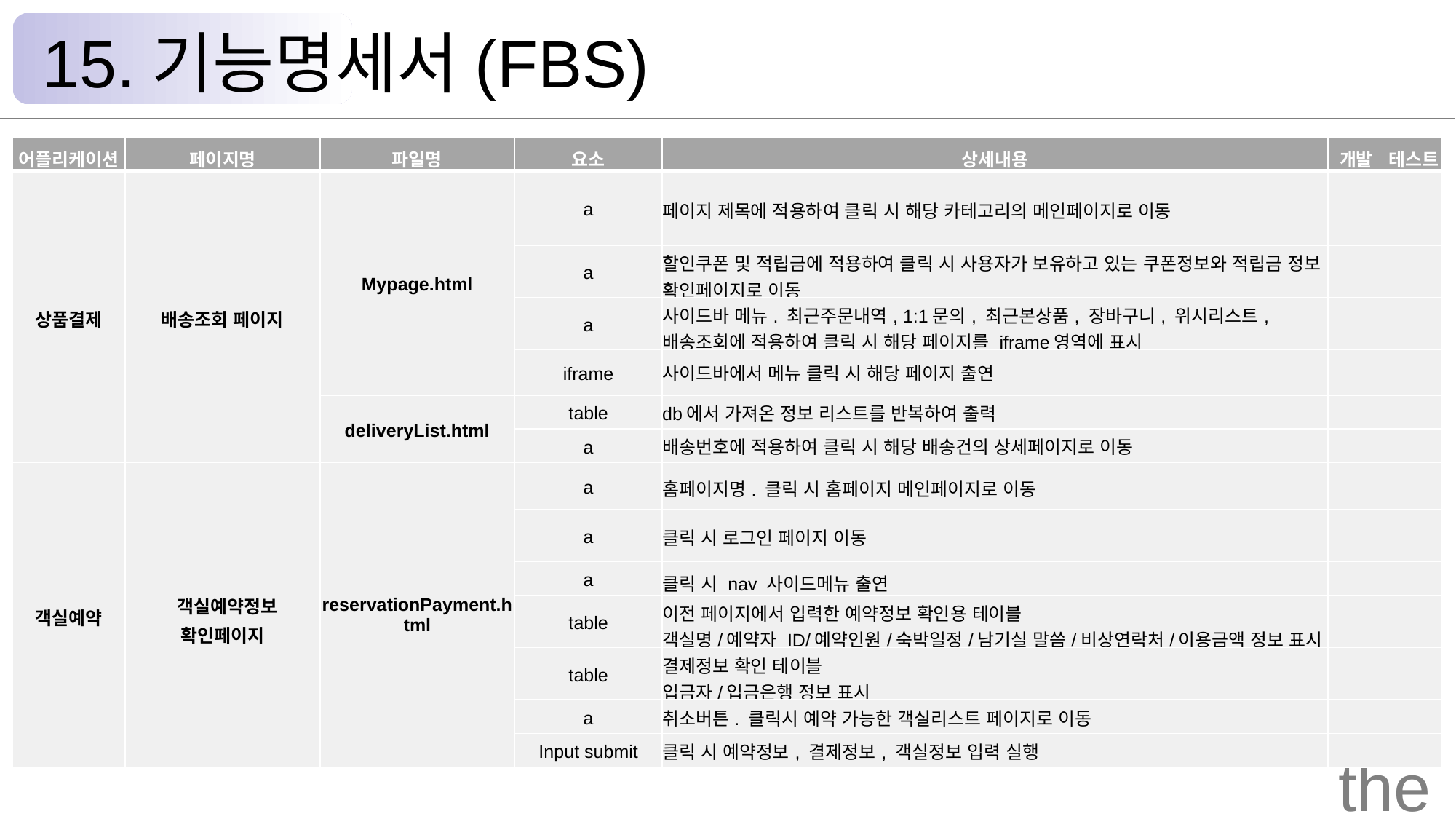

15.기능명세서(FBS)

| 어플리케이션 | 페이지명 | 파일명 | 요소 | 상세내용 | 개발 | 테스트 |
| --- | --- | --- | --- | --- | --- | --- |
| 상품결제 | 배송조회 페이지 | Mypage.html | a | 페이지 제목에 적용하여 클릭 시 해당 카테고리의 메인페이지로 이동 |  |  |
|  |  |  | a | 할인쿠폰 및 적립금에 적용하여 클릭 시 사용자가 보유하고 있는 쿠폰정보와 적립금 정보 확인페이지로 이동 |  |  |
|  |  |  | a | 사이드바 메뉴. 최근주문내역, 1:1문의, 최근본상품, 장바구니, 위시리스트, 배송조회에 적용하여 클릭 시 해당 페이지를 iframe영역에 표시 |  |  |
|  |  |  | iframe | 사이드바에서 메뉴 클릭 시 해당 페이지 출연 |  |  |
|  |  | deliveryList.html | table | db에서 가져온 정보 리스트를 반복하여 출력 |  |  |
|  |  |  | a | 배송번호에 적용하여 클릭 시 해당 배송건의 상세페이지로 이동 |  |  |
| 객실예약 | 객실예약정보 확인페이지 | reservationPayment.html | a | 홈페이지명. 클릭 시 홈페이지 메인페이지로 이동 |  |  |
|  |  |  | a | 클릭 시 로그인 페이지 이동 |  |  |
|  |  |  | a | 클릭 시 nav 사이드메뉴 출연 |  |  |
|  |  |  | table | 이전 페이지에서 입력한 예약정보 확인용 테이블 객실명/예약자 ID/예약인원/숙박일정/남기실 말씀/비상연락처/이용금액 정보 표시 |  |  |
|  |  |  | table | 결제정보 확인 테이블 입금자/입금은행 정보 표시 |  |  |
|  |  |  | a | 취소버튼. 클릭시 예약 가능한 객실리스트 페이지로 이동 |  |  |
|  |  |  | Input submit | 클릭 시 예약정보, 결제정보, 객실정보 입력 실행 |  |  |
the Palace